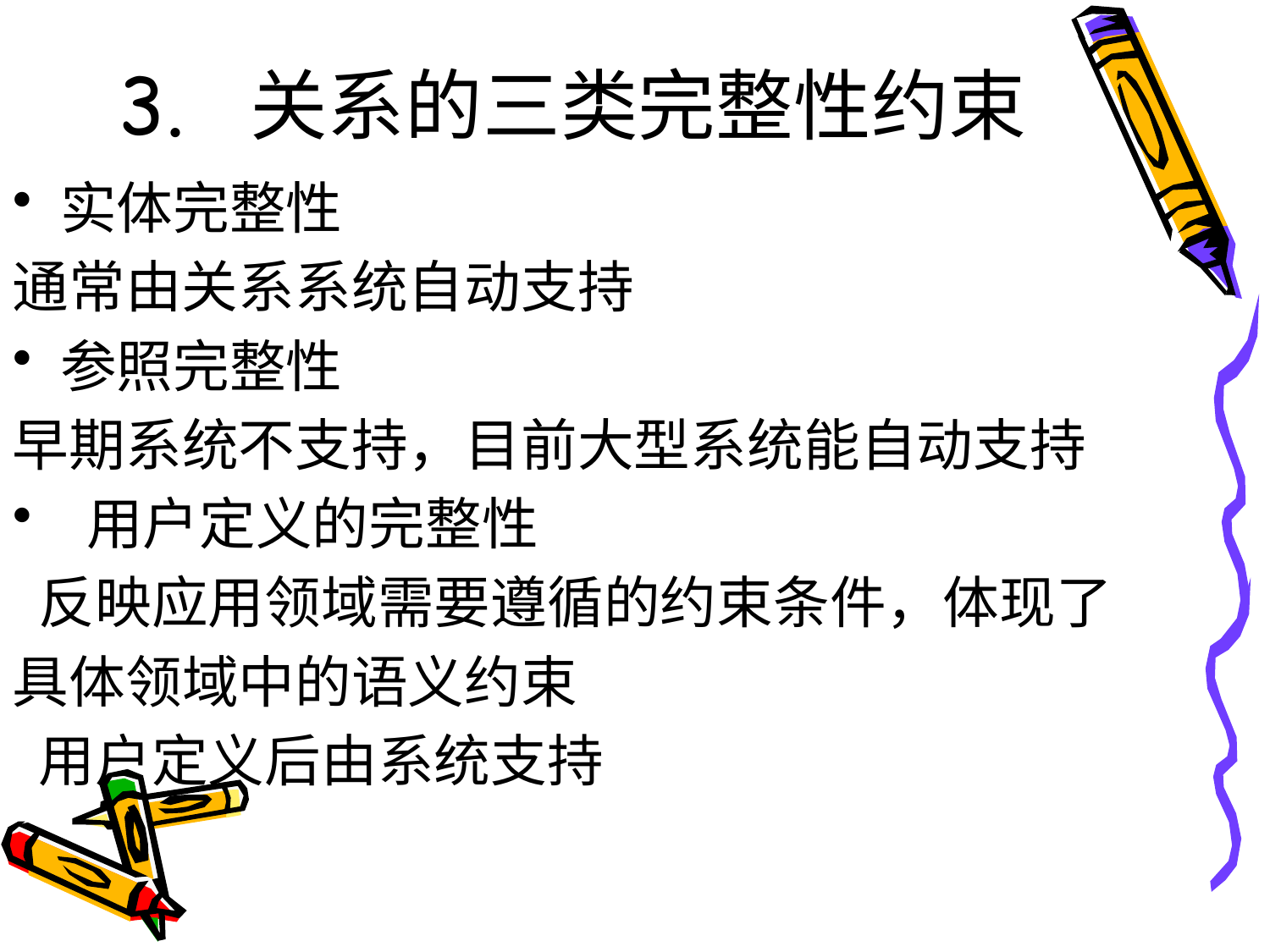

# 3.  关系的三类完整性约束
实体完整性
通常由关系系统自动支持
参照完整性
早期系统不支持，目前大型系统能自动支持
 用户定义的完整性
 反映应用领域需要遵循的约束条件，体现了
具体领域中的语义约束
 用户定义后由系统支持